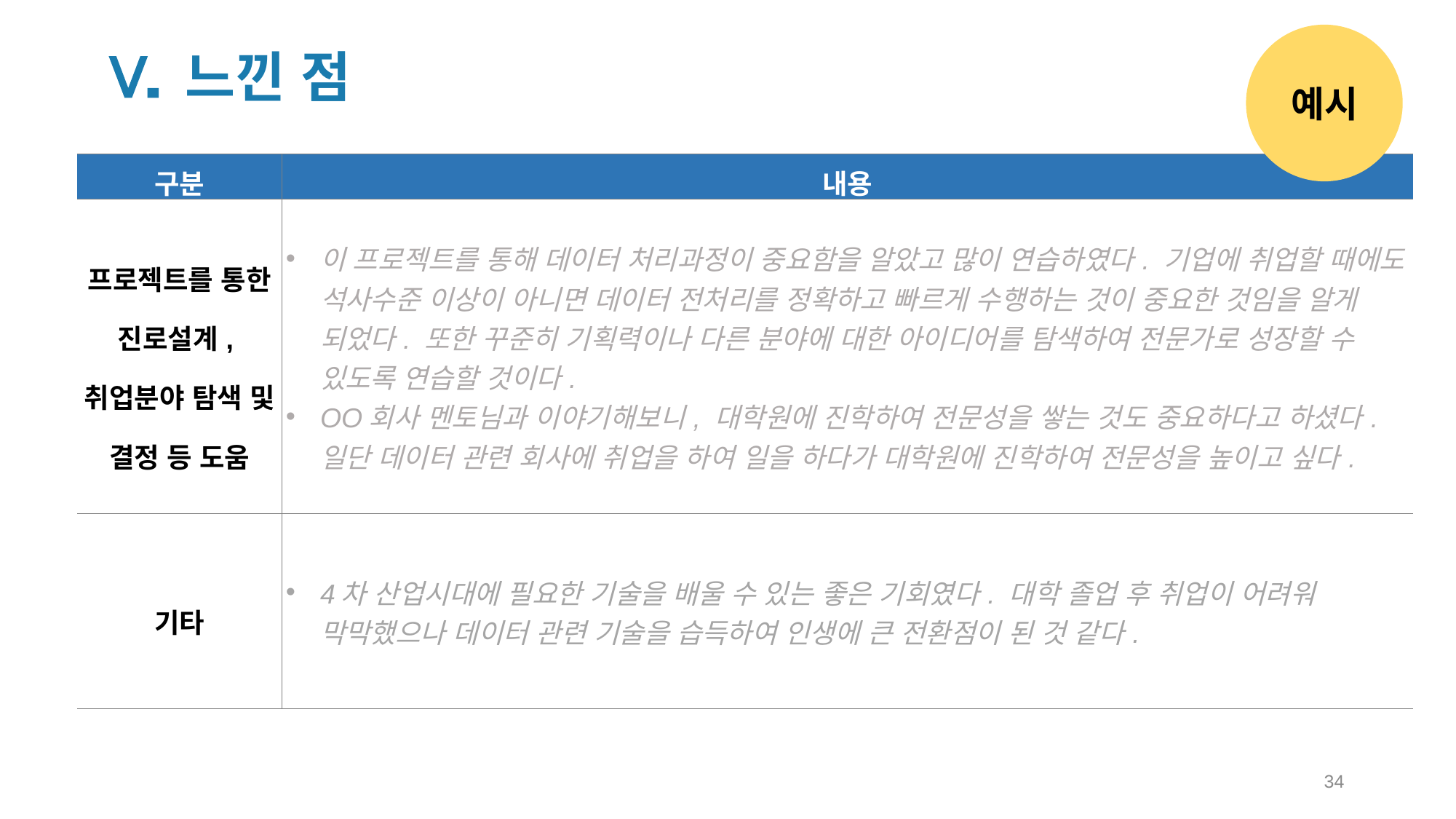

예시
Ⅴ. 느낀 점
| 구분 | 내용 |
| --- | --- |
| 프로젝트를 통한 진로설계, 취업분야 탐색 및 결정 등 도움 | 이 프로젝트를 통해 데이터 처리과정이 중요함을 알았고 많이 연습하였다. 기업에 취업할 때에도 석사수준 이상이 아니면 데이터 전처리를 정확하고 빠르게 수행하는 것이 중요한 것임을 알게 되었다. 또한 꾸준히 기획력이나 다른 분야에 대한 아이디어를 탐색하여 전문가로 성장할 수 있도록 연습할 것이다. OO회사 멘토님과 이야기해보니, 대학원에 진학하여 전문성을 쌓는 것도 중요하다고 하셨다. 일단 데이터 관련 회사에 취업을 하여 일을 하다가 대학원에 진학하여 전문성을 높이고 싶다. |
| 기타 | 4차 산업시대에 필요한 기술을 배울 수 있는 좋은 기회였다. 대학 졸업 후 취업이 어려워 막막했으나 데이터 관련 기술을 습득하여 인생에 큰 전환점이 된 것 같다. |
34